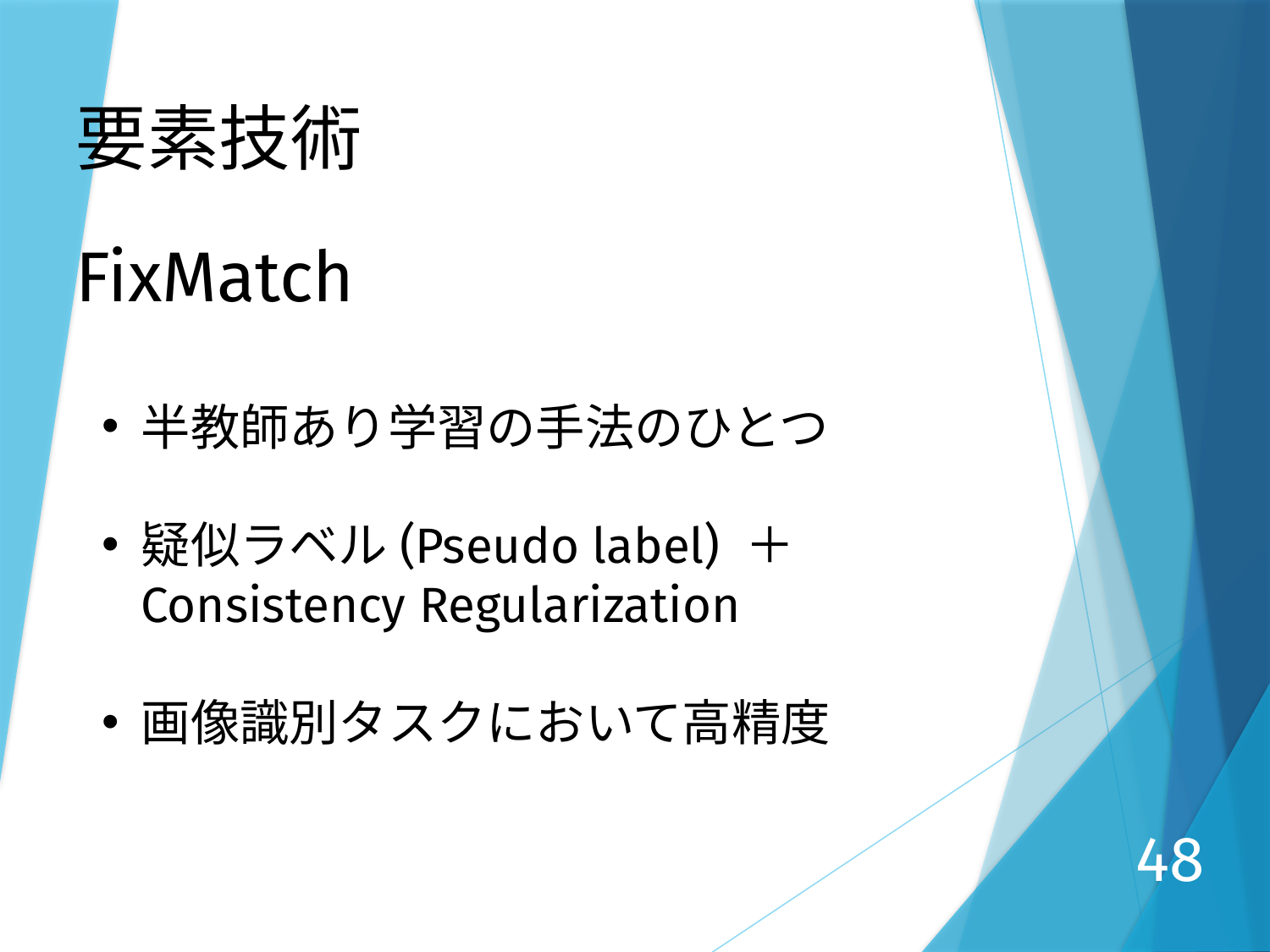

要素技術
FixMatch

半教師あり学習の手法のひとつ

疑似ラベル(Pseudo label) ＋
   Consistency Regularization

画像識別タスクにおいて高精度

48